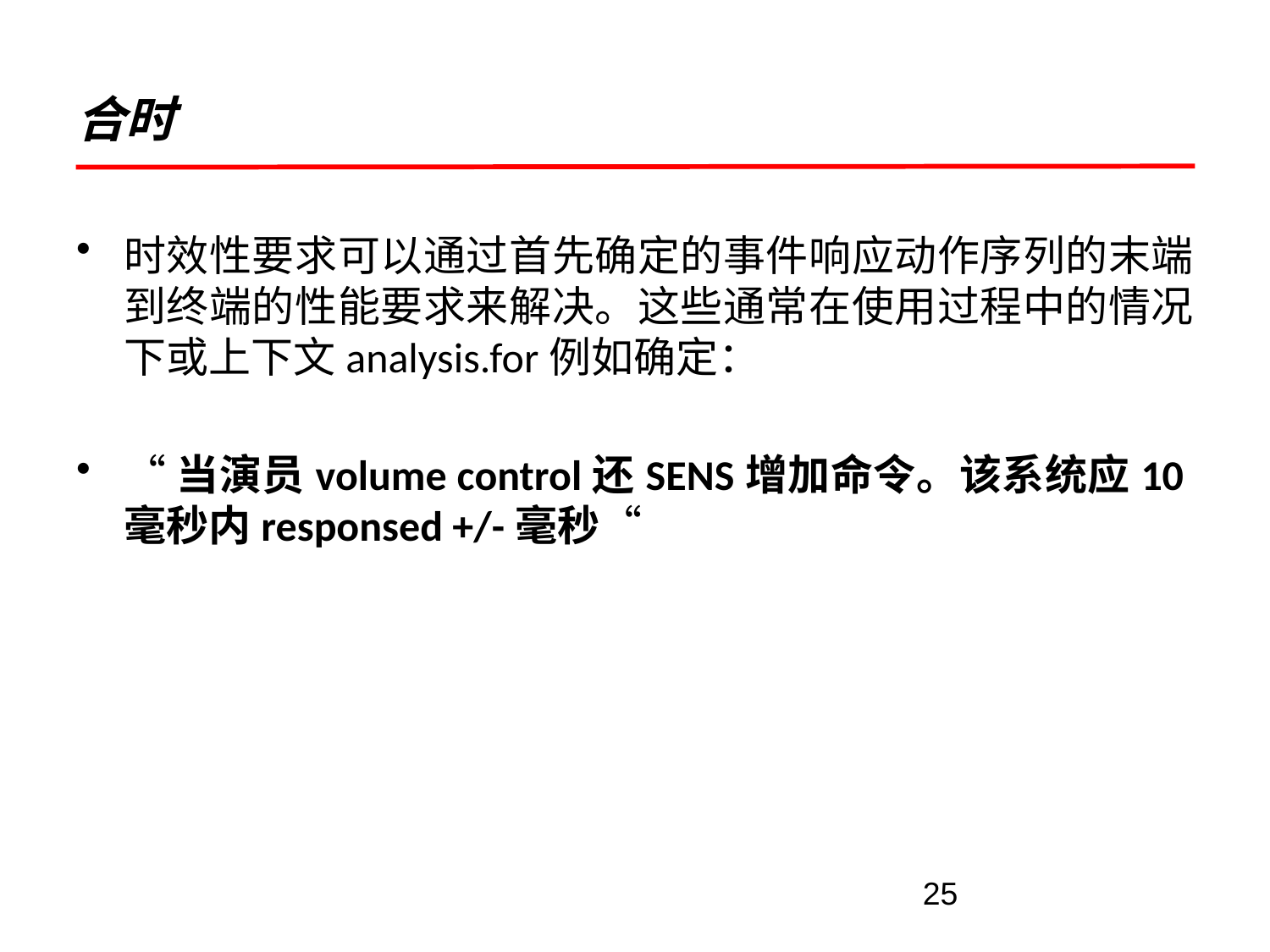

# 合时
时效性要求可以通过首先确定的事件响应动作序列的末端到终端的性能要求来解决。这些通常在使用过程中的情况下或上下文analysis.for例如确定：

“当演员volume control还SENS增加命令。该系统应10毫秒内responsed +/-毫秒“
25